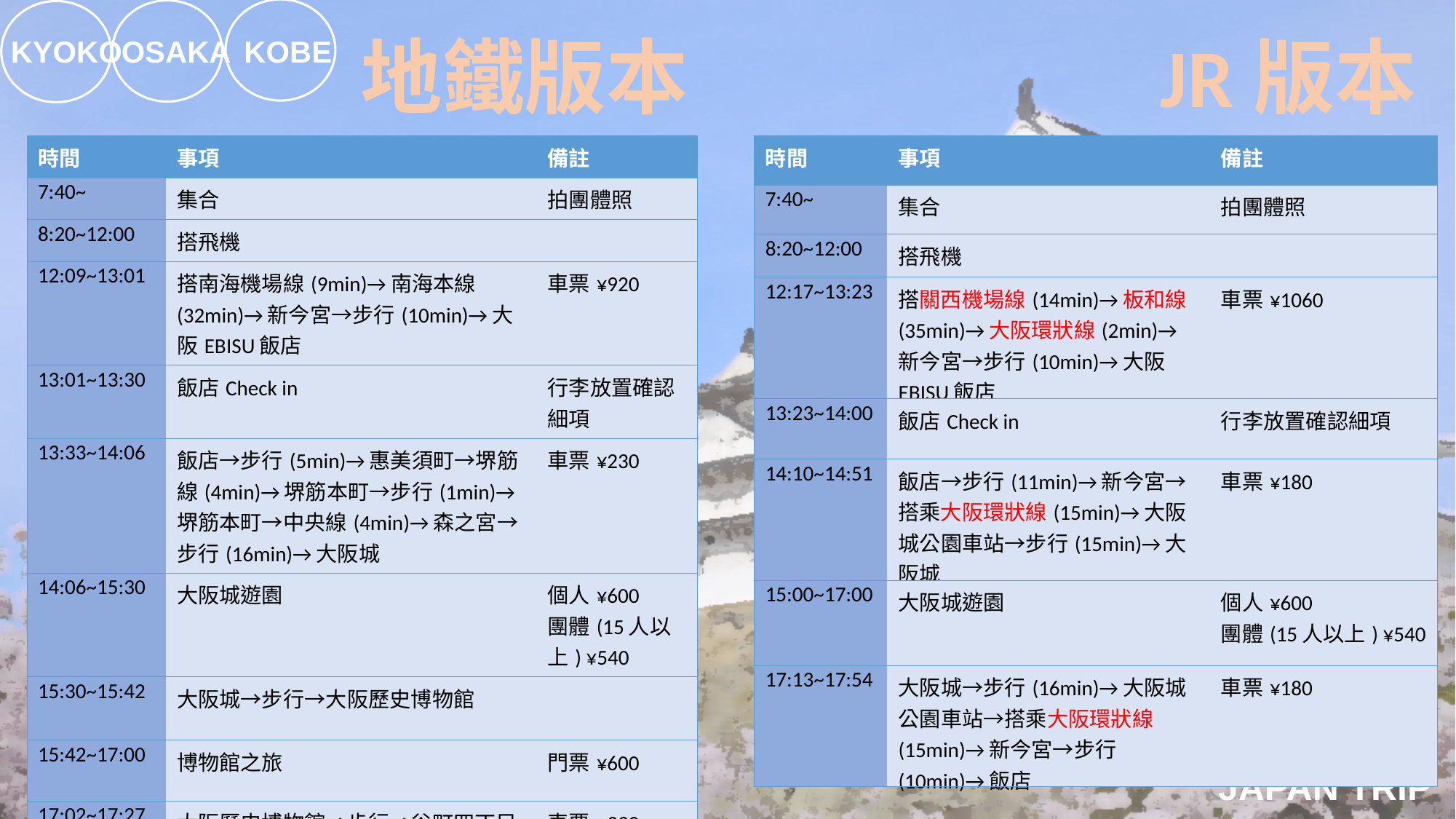

地鐵版本
JR版本
| 時間 | 事項 | 備註 |
| --- | --- | --- |
| 7:40~ | 集合 | 拍團體照 |
| 8:20~12:00 | 搭飛機 |  |
| 12:09~13:01 | 搭南海機場線(9min)→南海本線(32min)→新今宮→步行(10min)→大阪EBISU飯店 | 車票¥920 |
| 13:01~13:30 | 飯店Check in | 行李放置確認細項 |
| 13:33~14:06 | 飯店→步行(5min)→惠美須町→堺筋線(4min)→堺筋本町→步行(1min)→堺筋本町→中央線(4min)→森之宮→步行(16min)→大阪城 | 車票¥230 |
| 14:06~15:30 | 大阪城遊園 | 個人¥600 團體(15人以上) ¥540 |
| 15:30~15:42 | 大阪城→步行→大阪歷史博物館 |  |
| 15:42~17:00 | 博物館之旅 | 門票¥600 |
| 17:02~17:27 | 大阪歷史博物館→步行→谷町四丁目車站→南森町→步行→南森町→惠美須町→步行→飯店 | 車票¥230 |
| 時間 | 事項 | 備註 |
| --- | --- | --- |
| 7:40~ | 集合 | 拍團體照 |
| 8:20~12:00 | 搭飛機 |  |
| 12:17~13:23 | 搭關西機場線(14min)→板和線(35min)→大阪環狀線(2min)→新今宮→步行(10min)→大阪EBISU飯店 | 車票¥1060 |
| 13:23~14:00 | 飯店Check in | 行李放置確認細項 |
| 14:10~14:51 | 飯店→步行(11min)→新今宮→搭乘大阪環狀線(15min)→大阪城公園車站→步行(15min)→大阪城 | 車票¥180 |
| 15:00~17:00 | 大阪城遊園 | 個人¥600 團體(15人以上) ¥540 |
| 17:13~17:54 | 大阪城→步行(16min)→大阪城公園車站→搭乘大阪環狀線(15min)→新今宮→步行(10min)→飯店 | 車票¥180 |